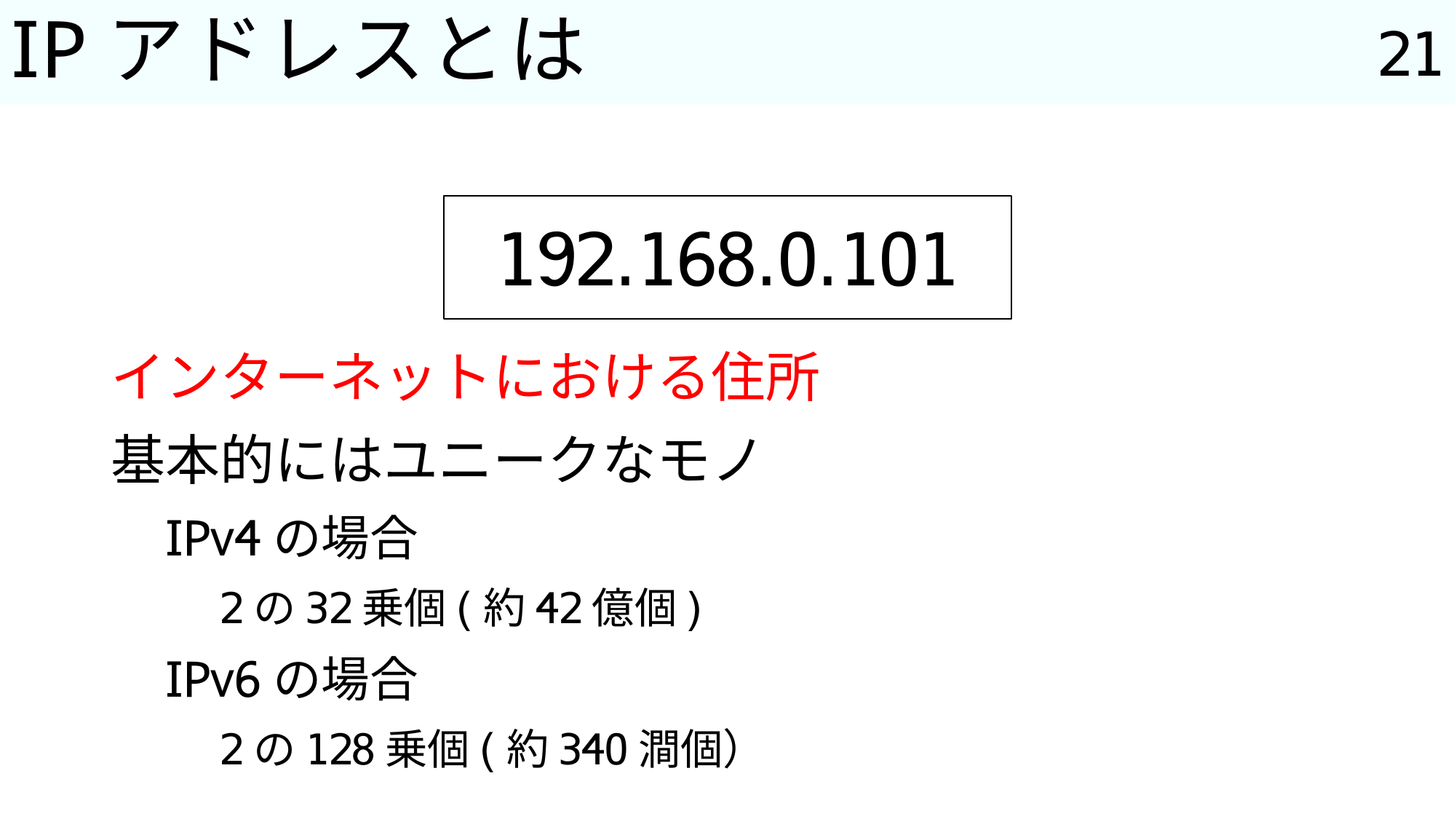

21
# IPアドレスとは

192.168.0.101
インターネットにおける住所
基本的にはユニークなモノ
IPv4の場合
2の32乗個(約42億個)
IPv6の場合
2の128乗個(約340澗個）